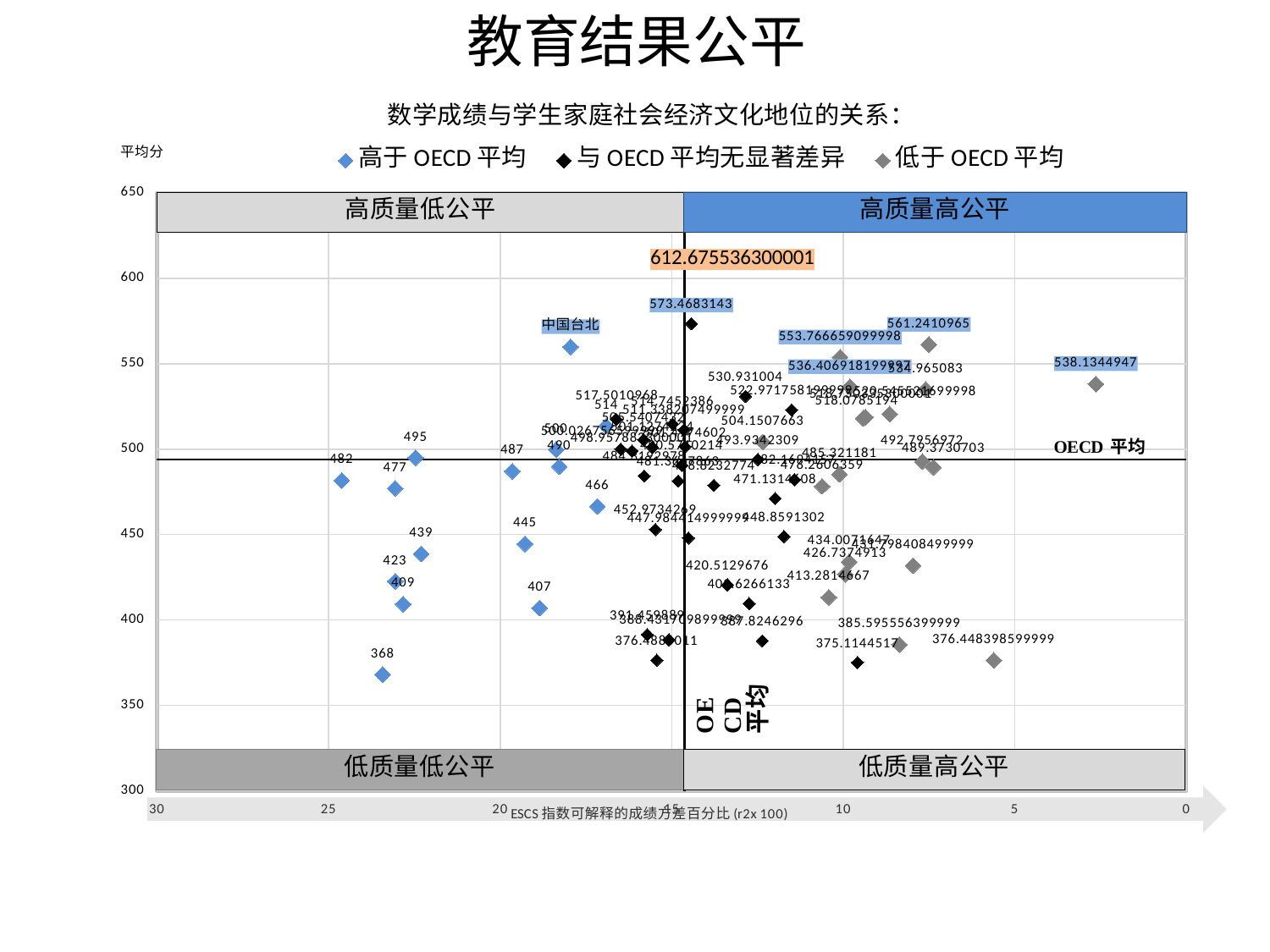

# 教育结果公平

### Chart

| Category | 高于OECD平均 | 与OECD平均无显著差异 | 低于OECD平均 |
|---|---|---|---|